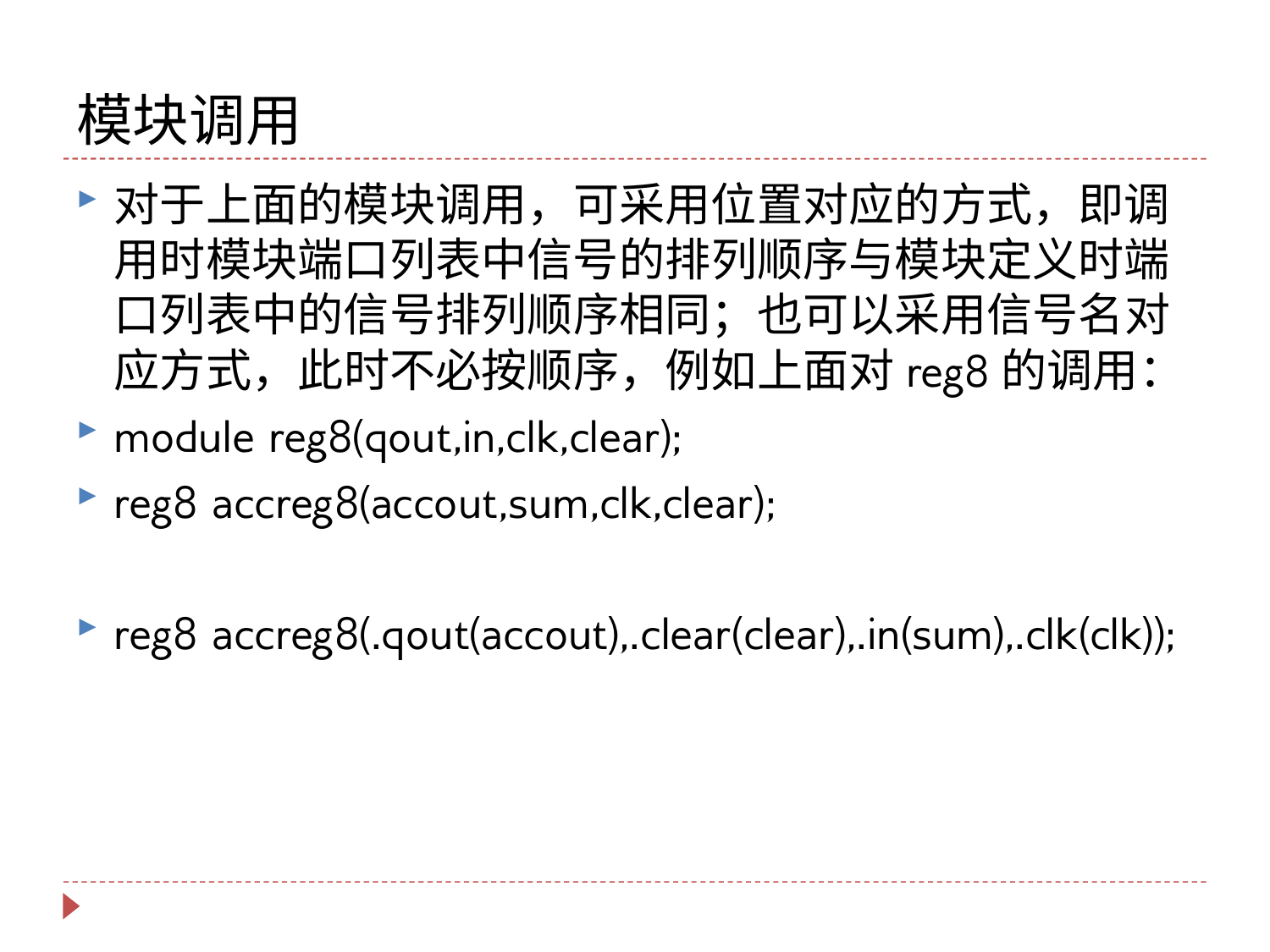

# 模块调用
对于上面的模块调用，可采用位置对应的方式，即调用时模块端口列表中信号的排列顺序与模块定义时端口列表中的信号排列顺序相同；也可以采用信号名对应方式，此时不必按顺序，例如上面对reg8的调用：
module reg8(qout,in,clk,clear);
reg8 accreg8(accout,sum,clk,clear);

reg8 accreg8(.qout(accout),.clear(clear),.in(sum),.clk(clk));